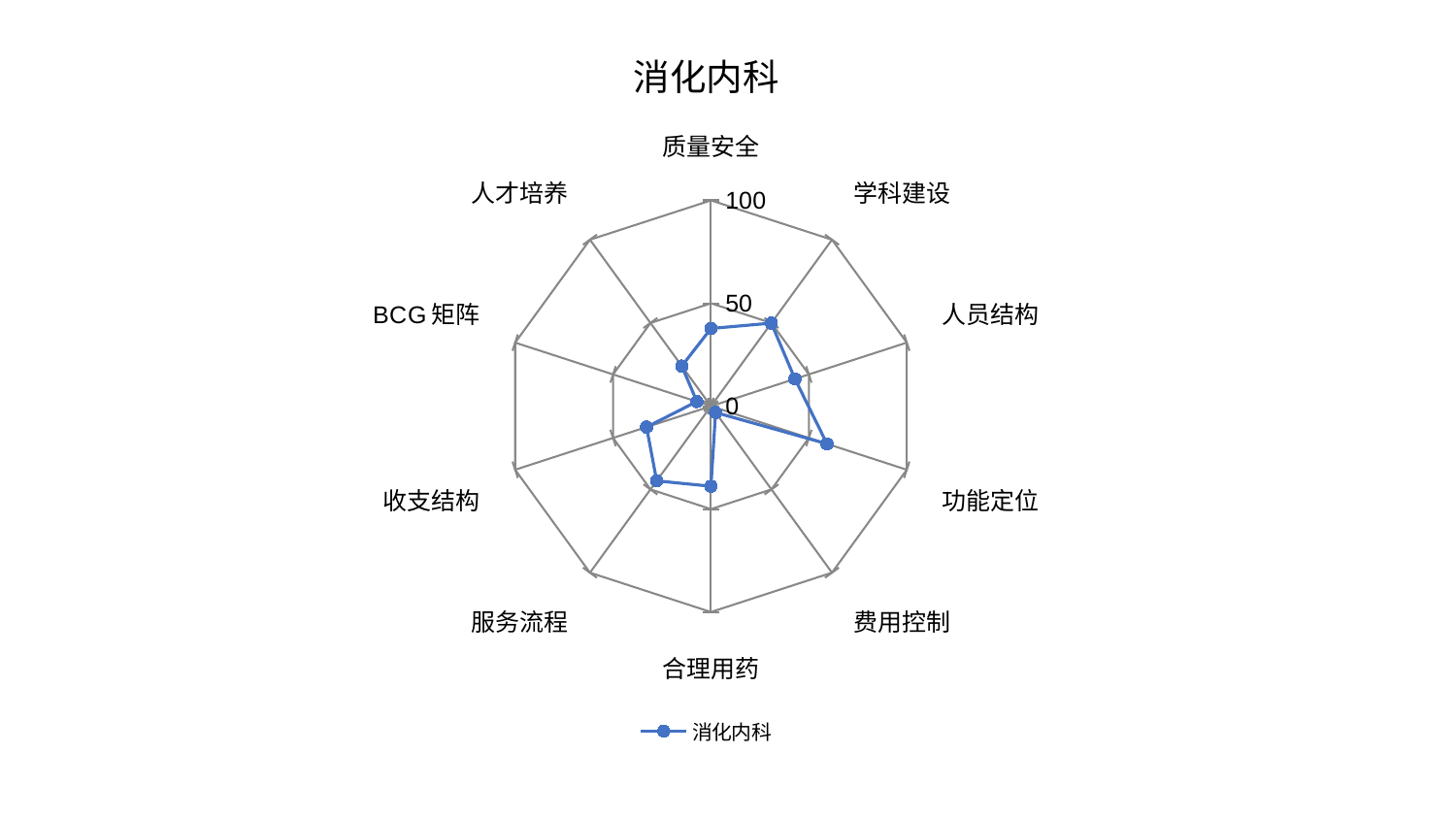

### Chart: 消化内科

| Category | 消化内科 |
|---|---|
| 质量安全 | 37.776463241683 |
| 学科建设 | 49.886071332722665 |
| 人员结构 | 42.905280510940514 |
| 功能定位 | 59.271713614129155 |
| 费用控制 | 3.806295314382776 |
| 合理用药 | 38.894881751190084 |
| 服务流程 | 44.85985441454409 |
| 收支结构 | 32.92908649424608 |
| BCG矩阵 | 7.2184819048493996 |
| 人才培养 | 24.11373725660953 |
130